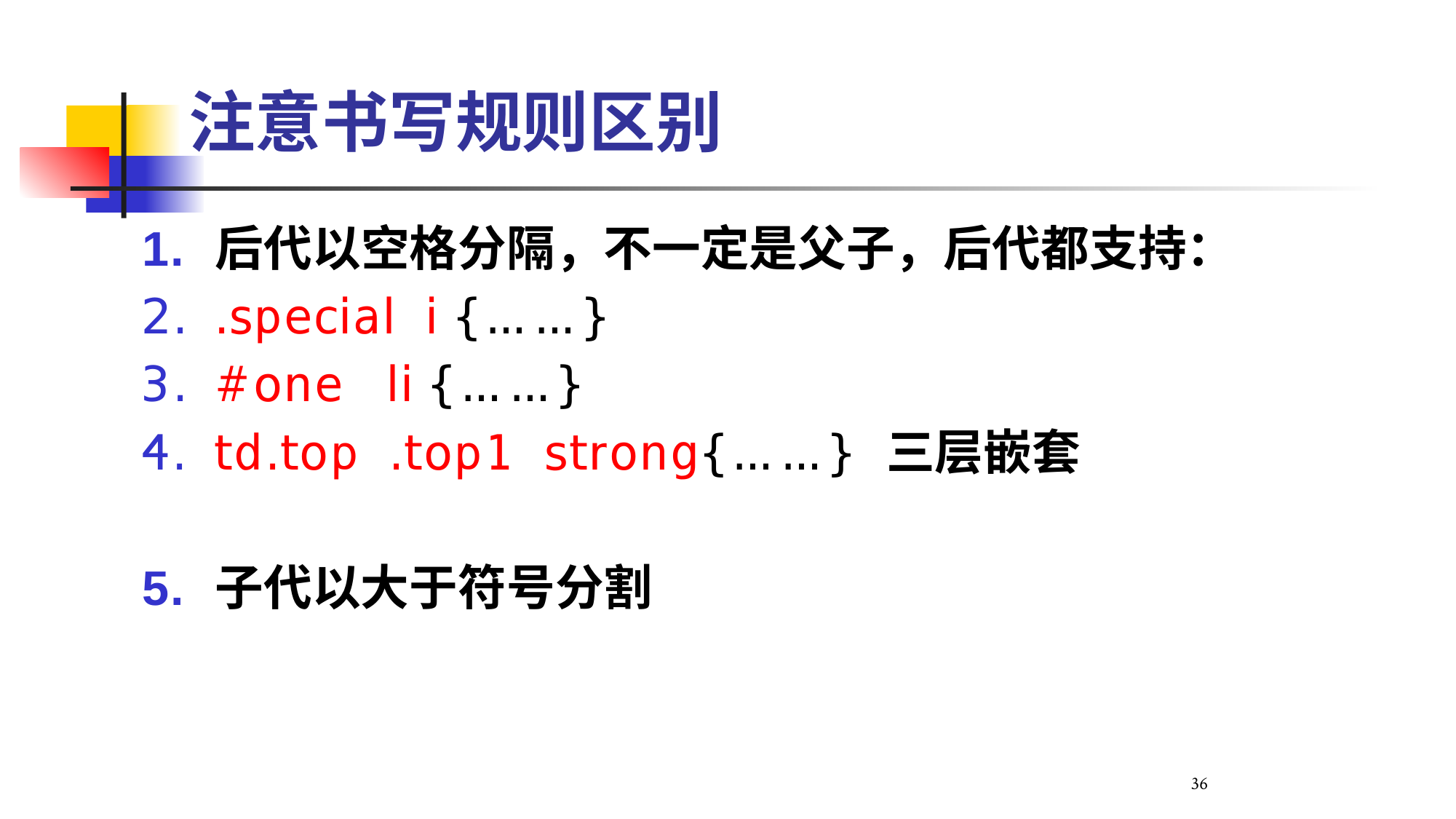

# 注意书写规则区别
后代以空格分隔，不一定是父子，后代都支持：
.special  i {……}
#one   li {……}
td.top  .top1  strong{……} 三层嵌套

子代以大于符号分割

36